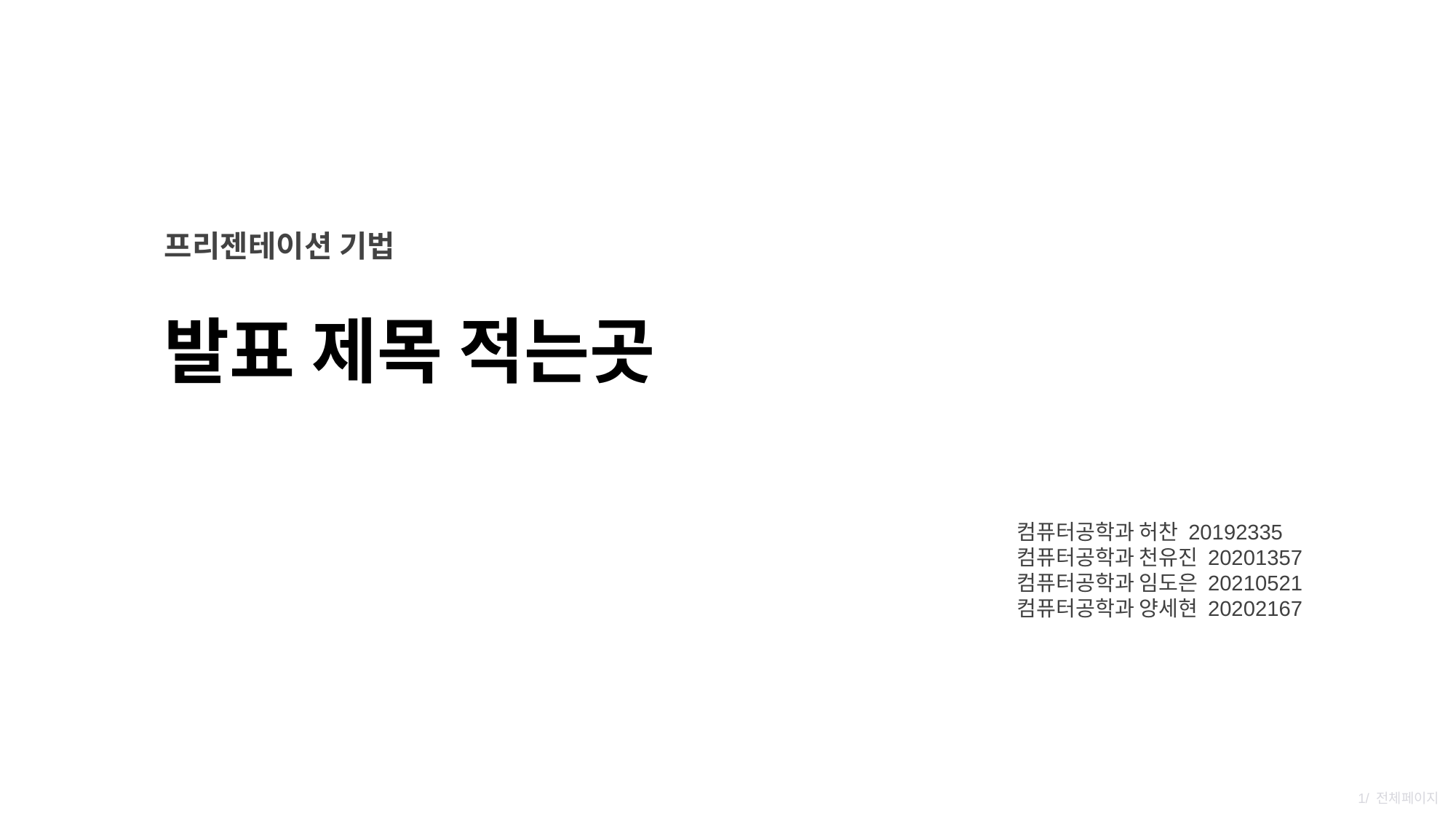

프리젠테이션 기법
발표 제목 적는곳
컴퓨터공학과 허찬 20192335
컴퓨터공학과 천유진 20201357
컴퓨터공학과 임도은 20210521
컴퓨터공학과 양세현 20202167

1/ 전체페이지